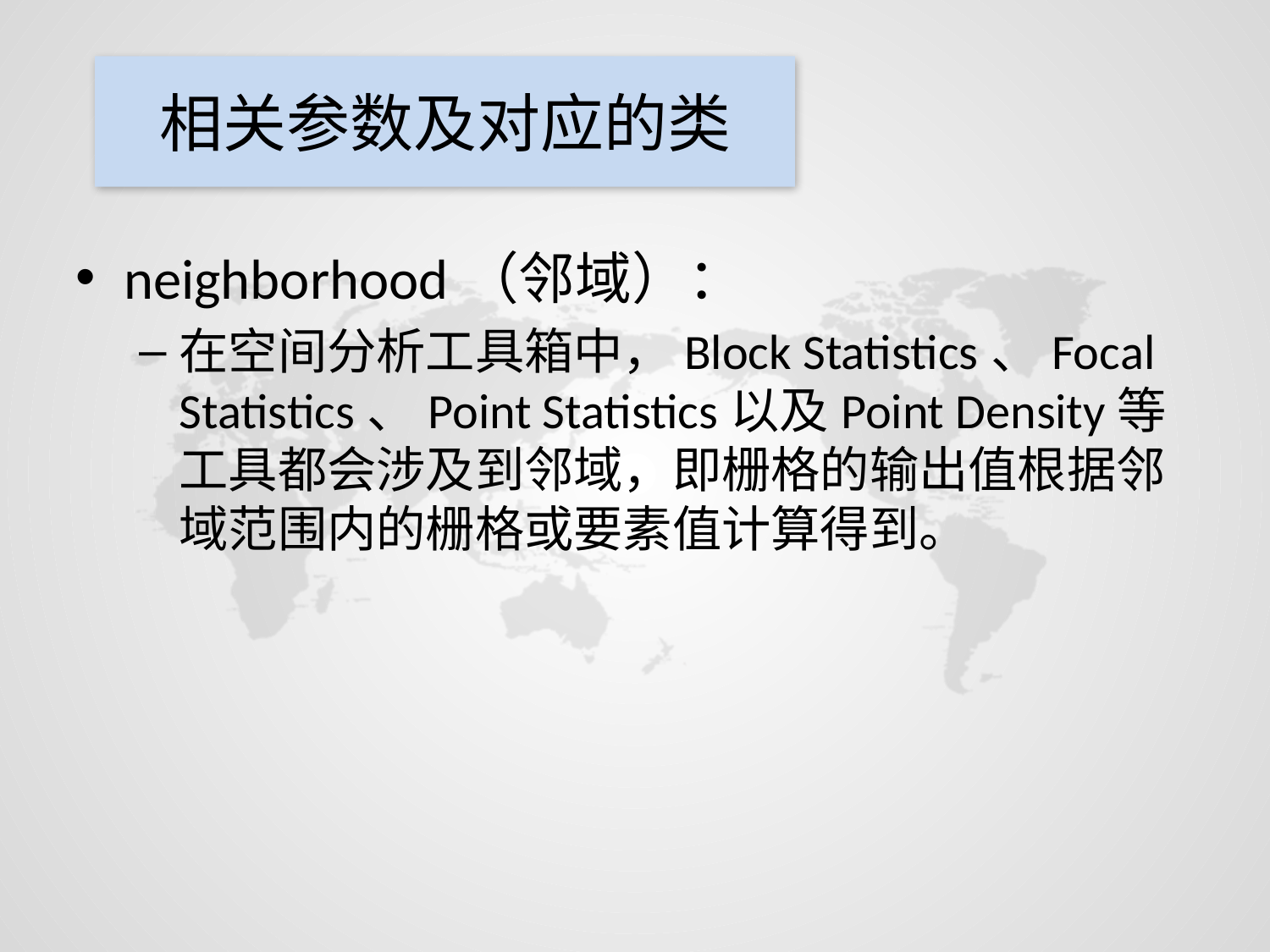

# 相关参数及对应的类
neighborhood（邻域）：
在空间分析工具箱中，Block Statistics、Focal Statistics、Point Statistics以及Point Density等工具都会涉及到邻域，即栅格的输出值根据邻域范围内的栅格或要素值计算得到。